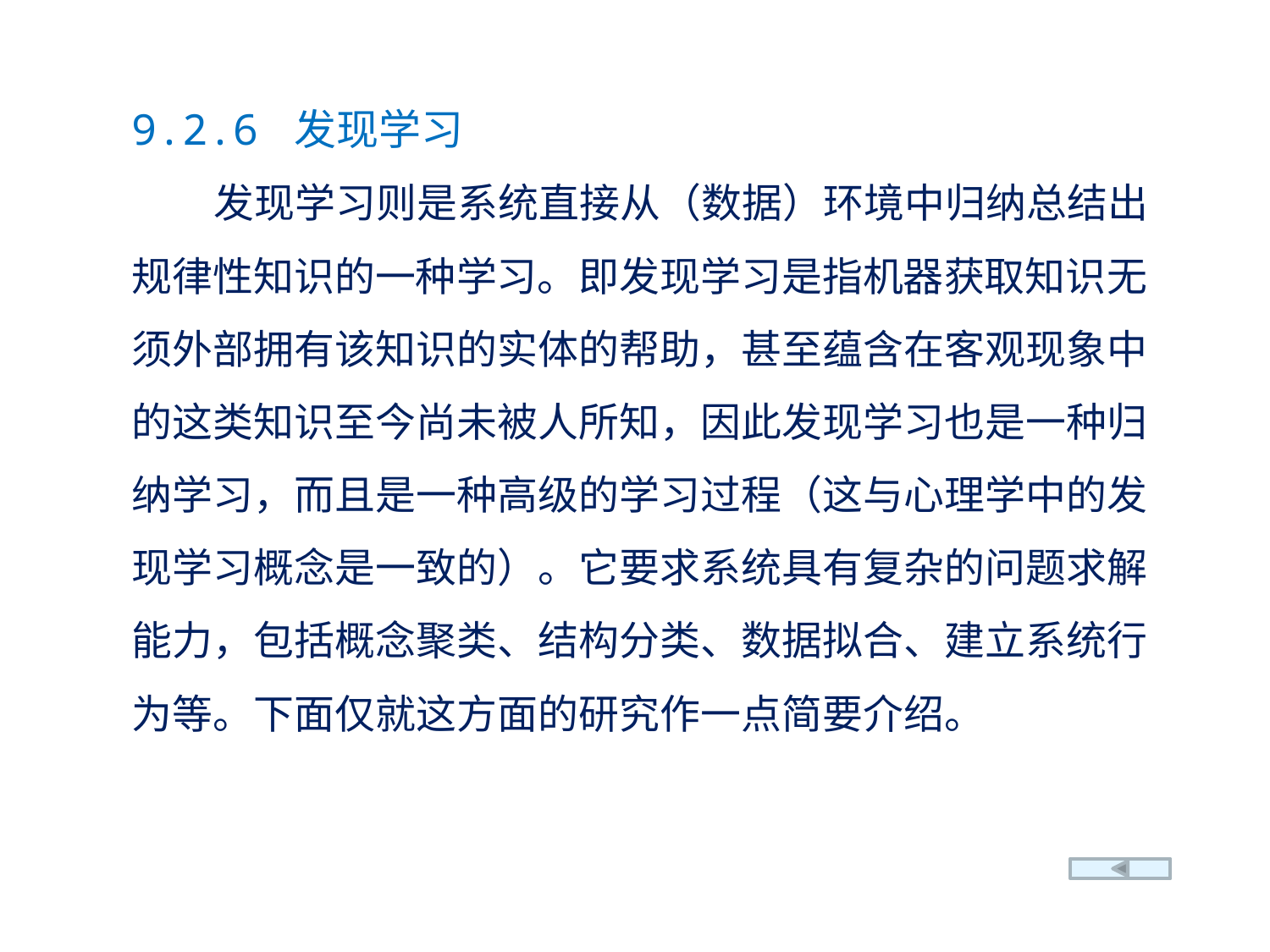

9.2.6 发现学习
        发现学习则是系统直接从（数据）环境中归纳总结出规律性知识的一种学习。即发现学习是指机器获取知识无须外部拥有该知识的实体的帮助，甚至蕴含在客观现象中的这类知识至今尚未被人所知，因此发现学习也是一种归纳学习，而且是一种高级的学习过程（这与心理学中的发现学习概念是一致的）。它要求系统具有复杂的问题求解能力，包括概念聚类、结构分类、数据拟合、建立系统行为等。下面仅就这方面的研究作一点简要介绍。